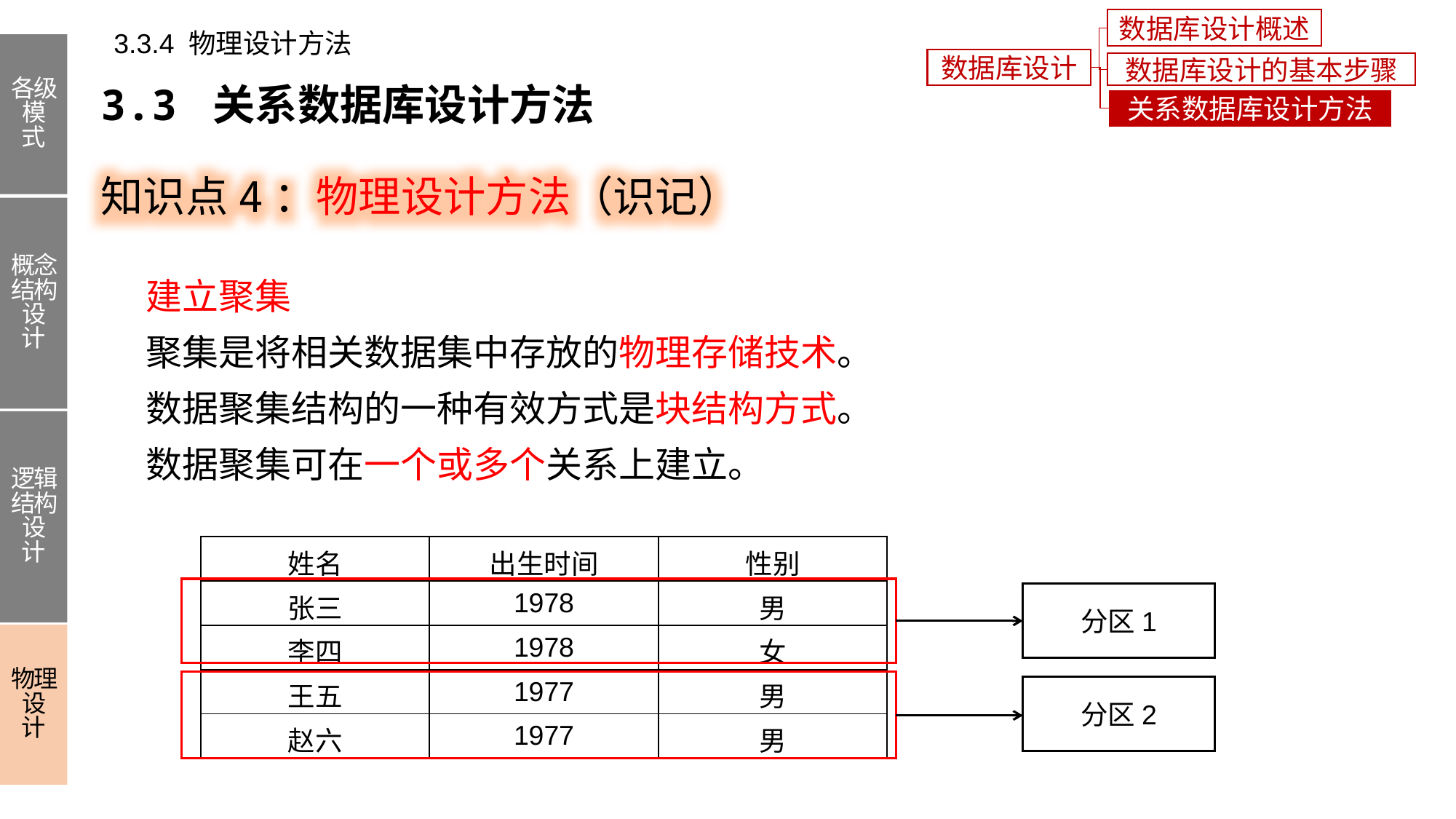

数据库设计概述
3.3.4 物理设计方法
各级模式
概念结构设计
逻辑结构设计
物理设计
数据库设计
数据库设计的基本步骤
3.3 关系数据库设计方法
关系数据库设计方法
知识点4：物理设计方法（识记）
建立聚集
聚集是将相关数据集中存放的物理存储技术。
数据聚集结构的一种有效方式是块结构方式。
数据聚集可在一个或多个关系上建立。
| 姓名 | 出生时间 | 性别 |
| --- | --- | --- |
| 张三 | 1978 | 男 |
| 李四 | 1978 | 女 |
| 王五 | 1977 | 男 |
| 赵六 | 1977 | 男 |

分区1

分区2